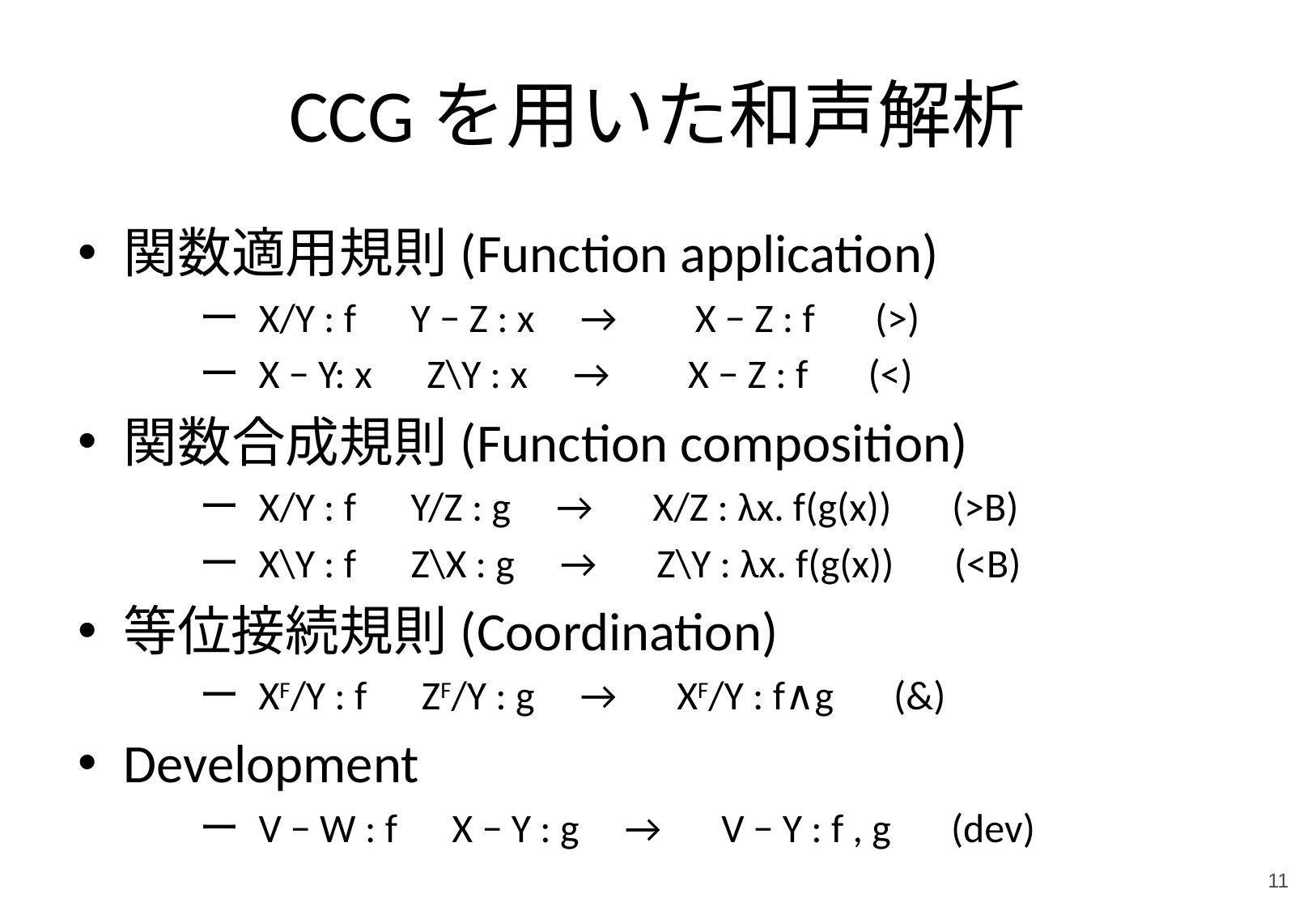

# CCGを用いた和声解析
関数適用規則(Function application)
　　　ー X/Y : f      Y − Z : x     →　  X − Z : f　(>)
　　　ー X − Y: x      Z\Y : x     →　  X − Z : f　(<)
関数合成規則(Function composition)
　　　ー X/Y : f      Y/Z : g     →　X/Z : λx. f(g(x))　(>B)
　　　ー X\Y : f      Z\X : g     →　Z\Y : λx. f(g(x))　(<B)
等位接続規則(Coordination)
　　　ー XF/Y : f      ZF/Y : g     →　XF/Y : f∧g　(&)
Development
　　　ー V − W : f      X − Y : g     →　V − Y : f , g　(dev)

11